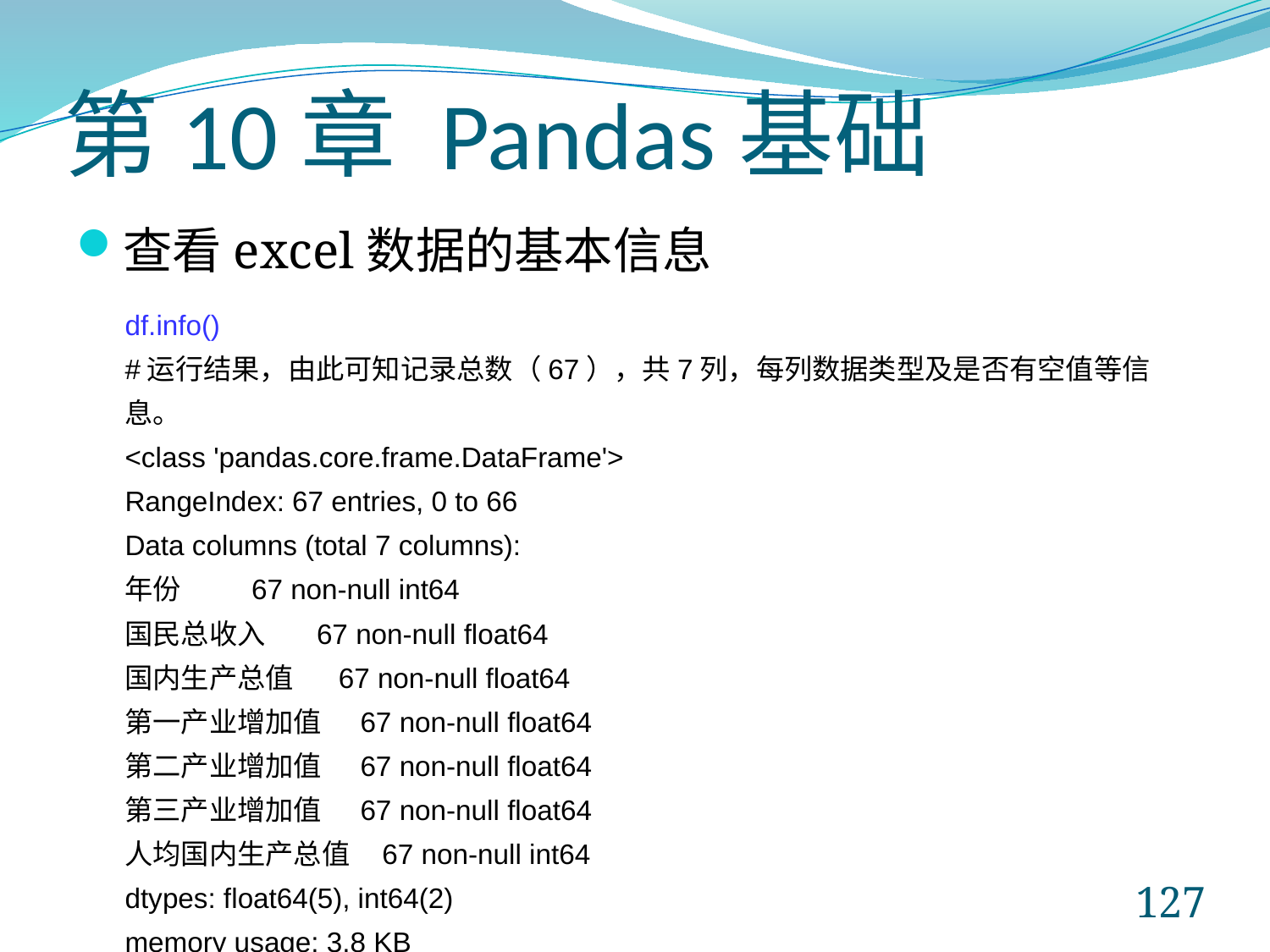

# 第10章 Pandas基础
查看excel数据的基本信息

df.info()
#运行结果，由此可知记录总数（67），共7列，每列数据类型及是否有空值等信息。
<class 'pandas.core.frame.DataFrame'>
RangeIndex: 67 entries, 0 to 66
Data columns (total 7 columns):
年份          67 non-null int64
国民总收入       67 non-null float64
国内生产总值      67 non-null float64
第一产业增加值     67 non-null float64
第二产业增加值     67 non-null float64
第三产业增加值     67 non-null float64
人均国内生产总值    67 non-null int64
dtypes: float64(5), int64(2)
memory usage: 3.8 KB
127